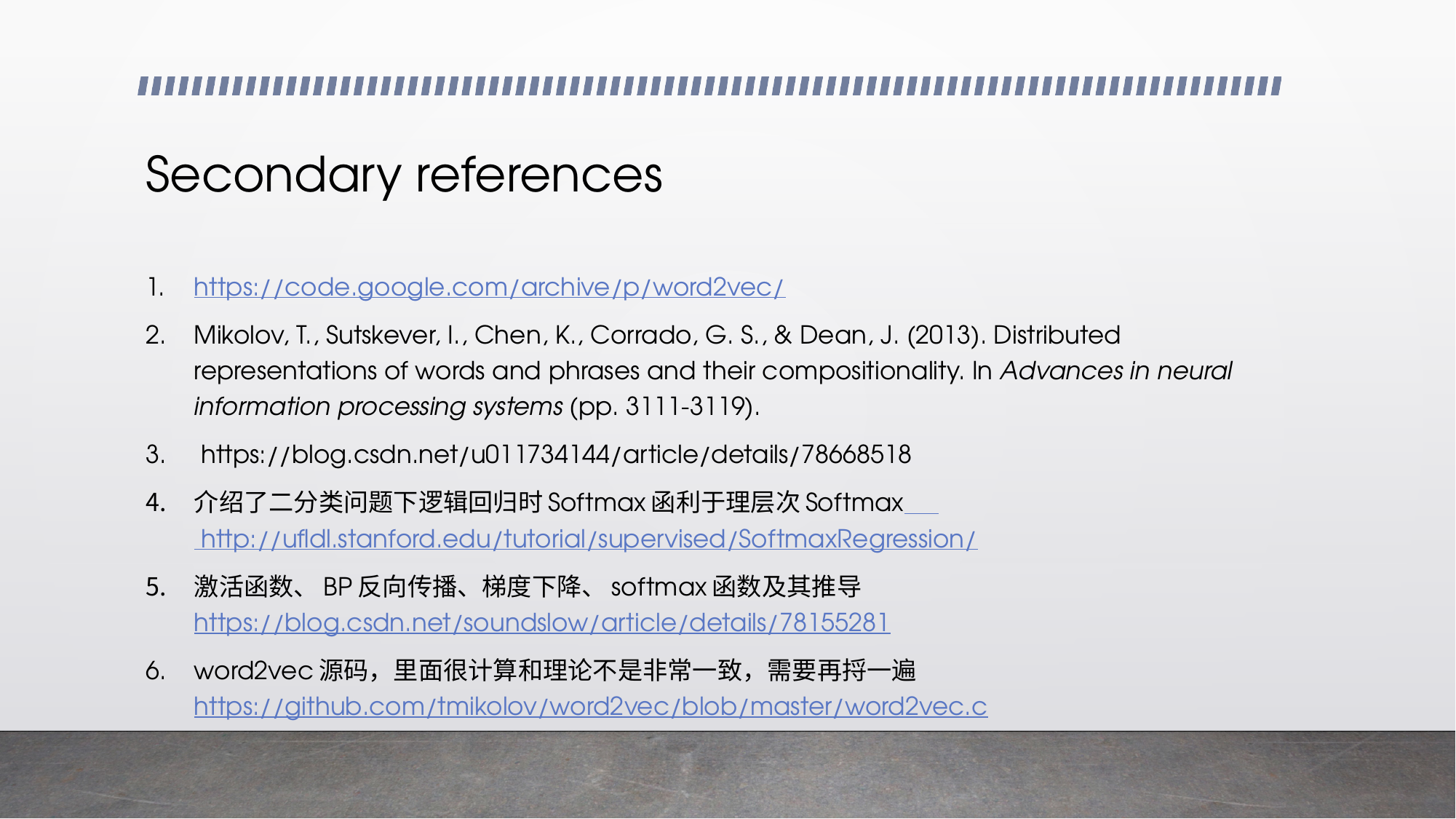

# Secondary references
https://code.google.com/archive/p/word2vec/
Mikolov, T., Sutskever, I., Chen, K., Corrado, G. S., & Dean, J. (2013). Distributed representations of words and phrases and their compositionality. In Advances in neural information processing systems (pp. 3111-3119).
 https://blog.csdn.net/u011734144/article/details/78668518
介绍了二分类问题下逻辑回归时Softmax函利于理层次Softmax      http://ufldl.stanford.edu/tutorial/supervised/SoftmaxRegression/
激活函数、BP反向传播、梯度下降、softmax函数及其推导https://blog.csdn.net/soundslow/article/details/78155281
word2vec源码，里面很计算和理论不是非常一致，需要再捋一遍https://github.com/tmikolov/word2vec/blob/master/word2vec.c